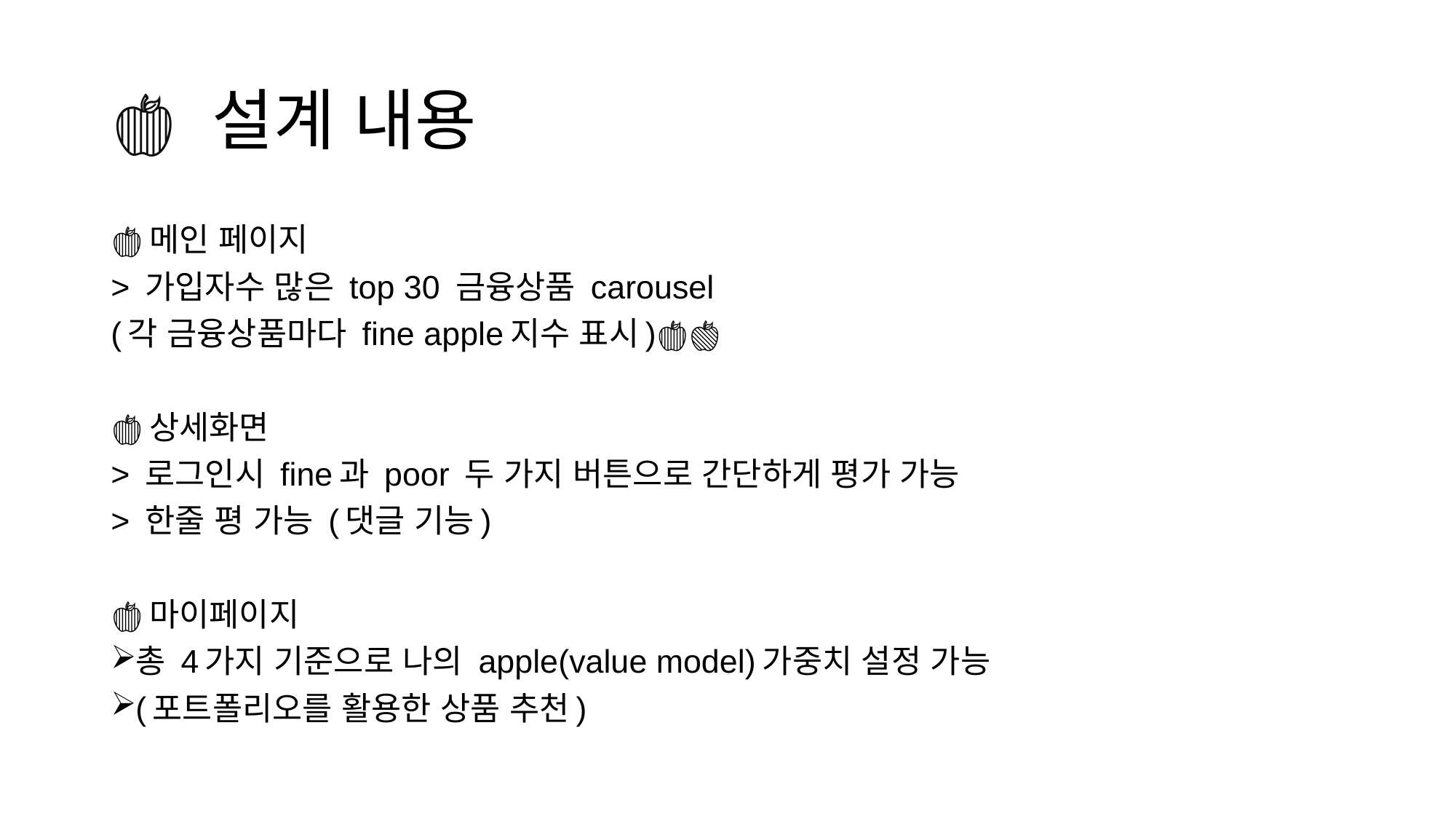

# 🍎 설계 내용
🍎메인 페이지
> 가입자수 많은 top 30 금융상품 carousel
(각 금융상품마다 fine apple지수 표시)🍎🍏

🍎상세화면
> 로그인시 fine과 poor 두 가지 버튼으로 간단하게 평가 가능
> 한줄 평 가능 (댓글 기능)

🍎마이페이지
총 4가지 기준으로 나의 apple(value model)가중치 설정 가능
(포트폴리오를 활용한 상품 추천)